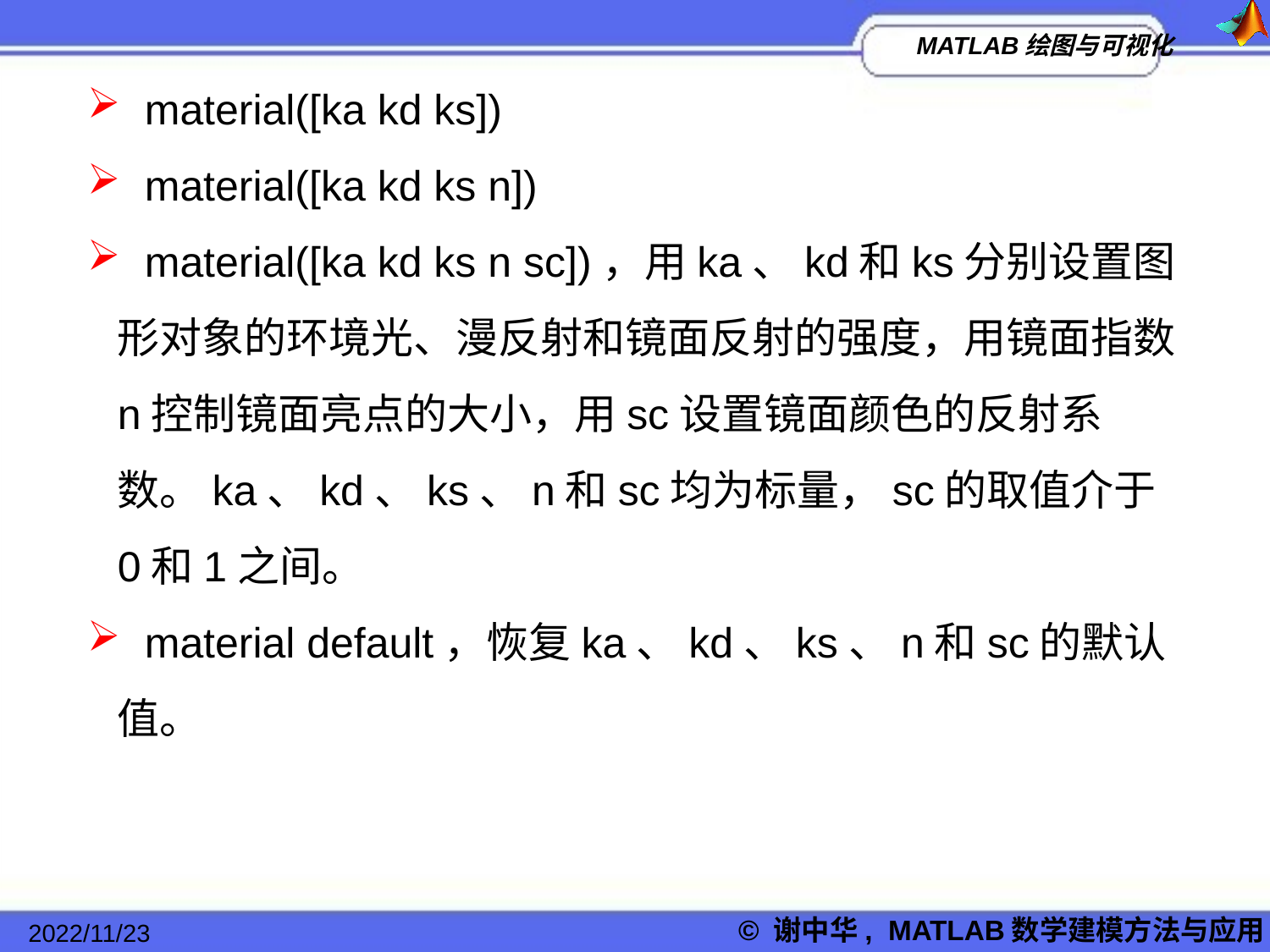

material([ka kd ks])
  material([ka kd ks n])
  material([ka kd ks n sc])，用ka、kd和ks分别设置图形对象的环境光、漫反射和镜面反射的强度，用镜面指数n控制镜面亮点的大小，用sc设置镜面颜色的反射系数。ka、kd、ks、n和sc均为标量，sc的取值介于0和1之间。
  material default，恢复ka、kd、ks、n和sc的默认值。
2022/11/23
© 谢中华,  MATLAB数学建模方法与应用